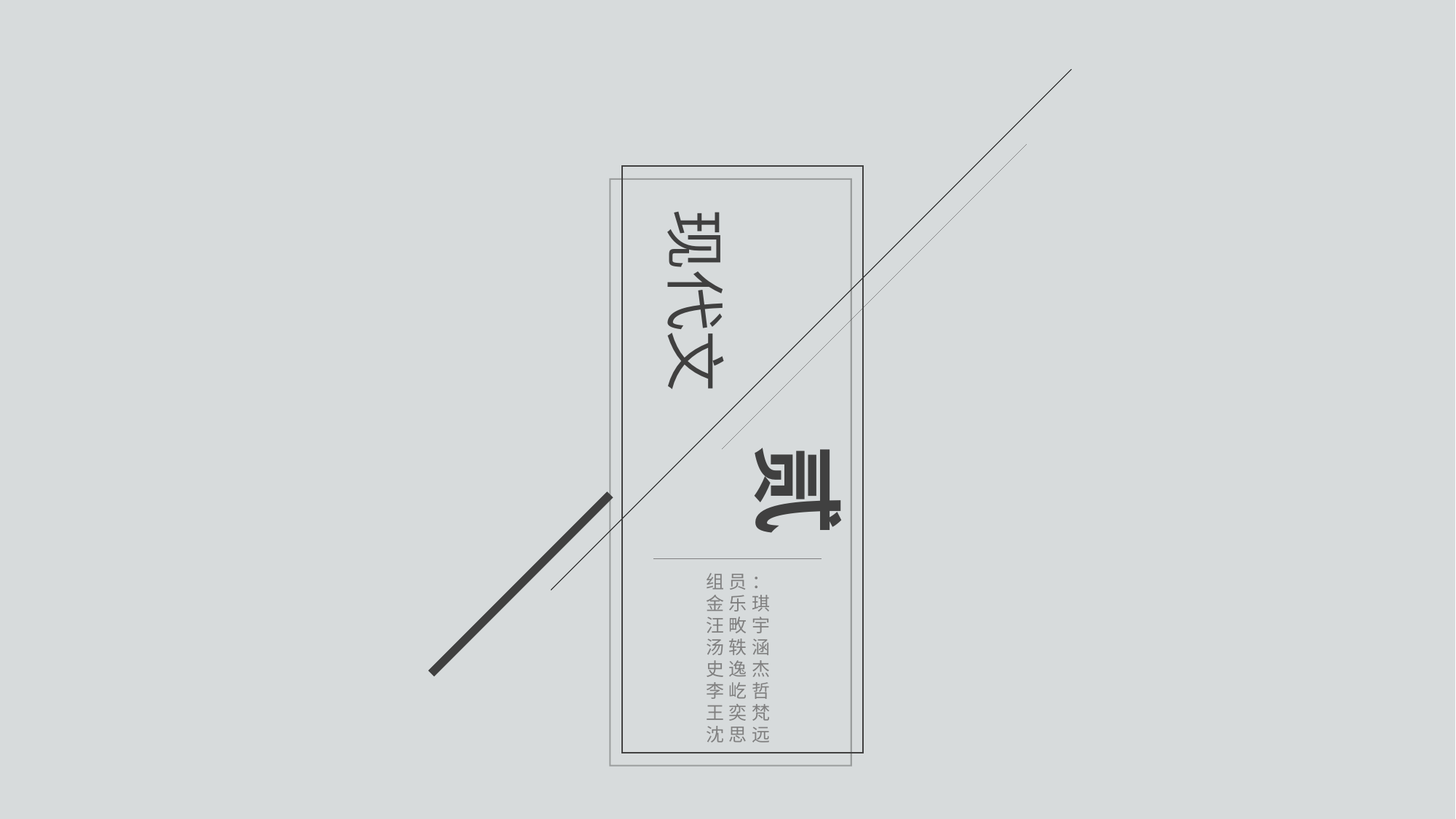

现代文
贰
组员：
金乐琪
汪畋宇
汤轶涵
史逸杰
李屹哲
王奕梵
沈思远